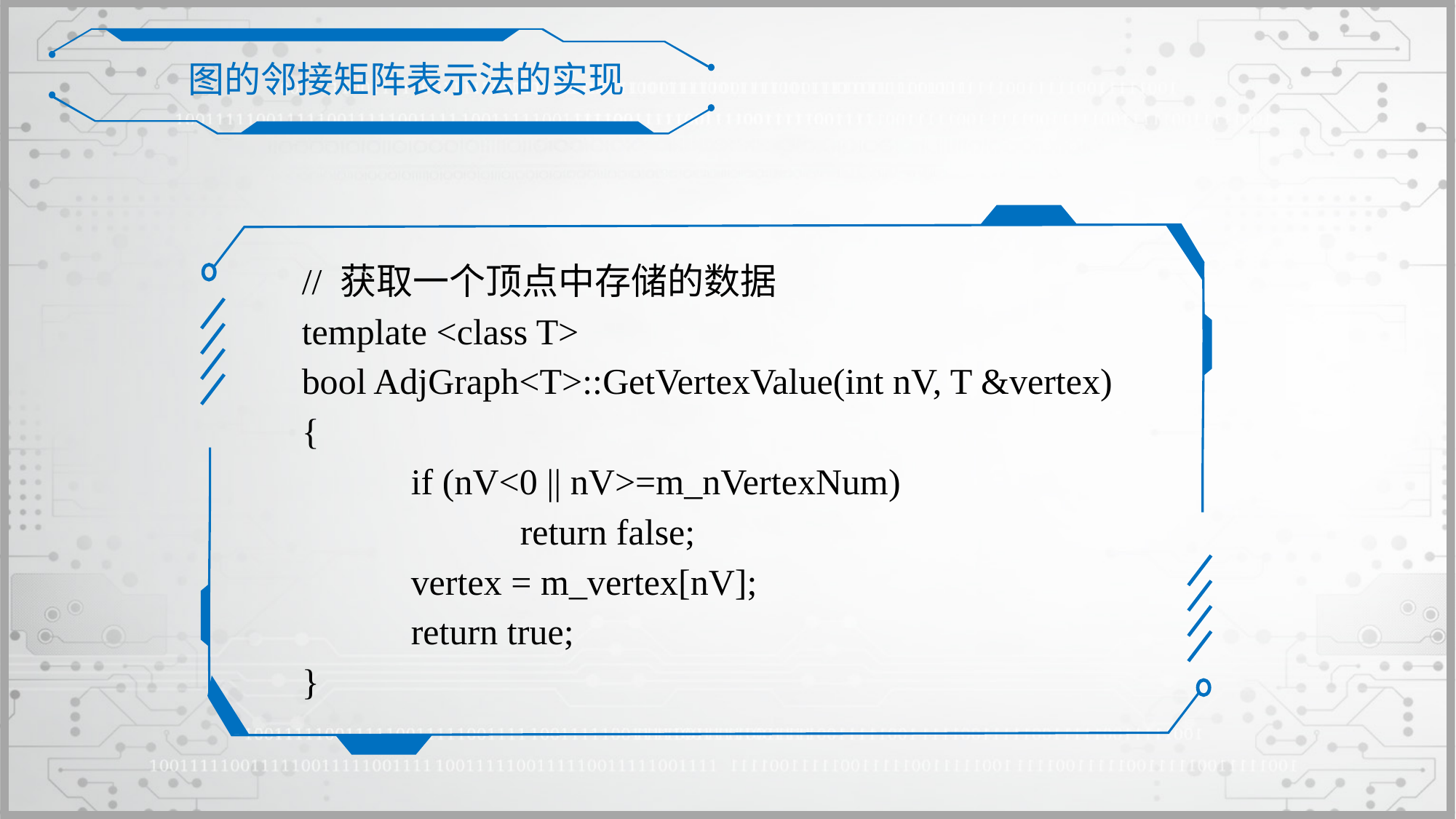

图的邻接矩阵表示法的实现

// 获取一个顶点中存储的数据
template <class T>
bool AdjGraph<T>::GetVertexValue(int nV, T &vertex)
{
	if (nV<0 || nV>=m_nVertexNum)
		return false;
	vertex = m_vertex[nV];
	return true;
}